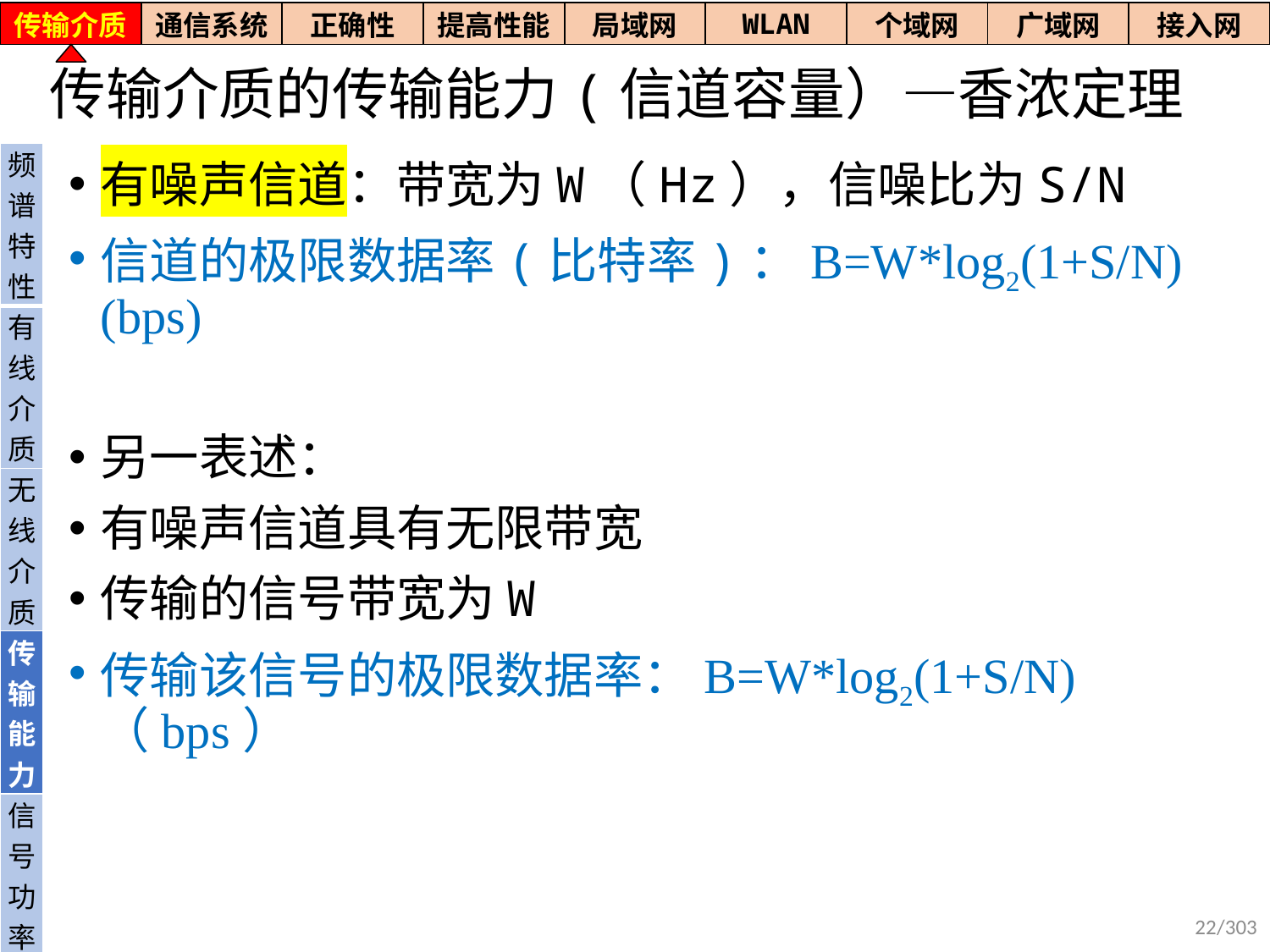

| 传输介质 | 通信系统 | 正确性 | 提高性能 | 局域网 | WLAN | 个域网 | 广域网 | 接入网 |
| --- | --- | --- | --- | --- | --- | --- | --- | --- |

# 传输介质的传输能力(信道容量）—香浓定理
| 频谱特性 |
| --- |
| 有线介质 |
| 无线介质 |
| 传输能力 |
| 信号功率 |
有噪声信道：带宽为W（Hz），信噪比为S/N
信道的极限数据率(比特率)：B=W*log2(1+S/N) (bps)

另一表述：
有噪声信道具有无限带宽
传输的信号带宽为W
传输该信号的极限数据率：B=W*log2(1+S/N)（bps）

22/303